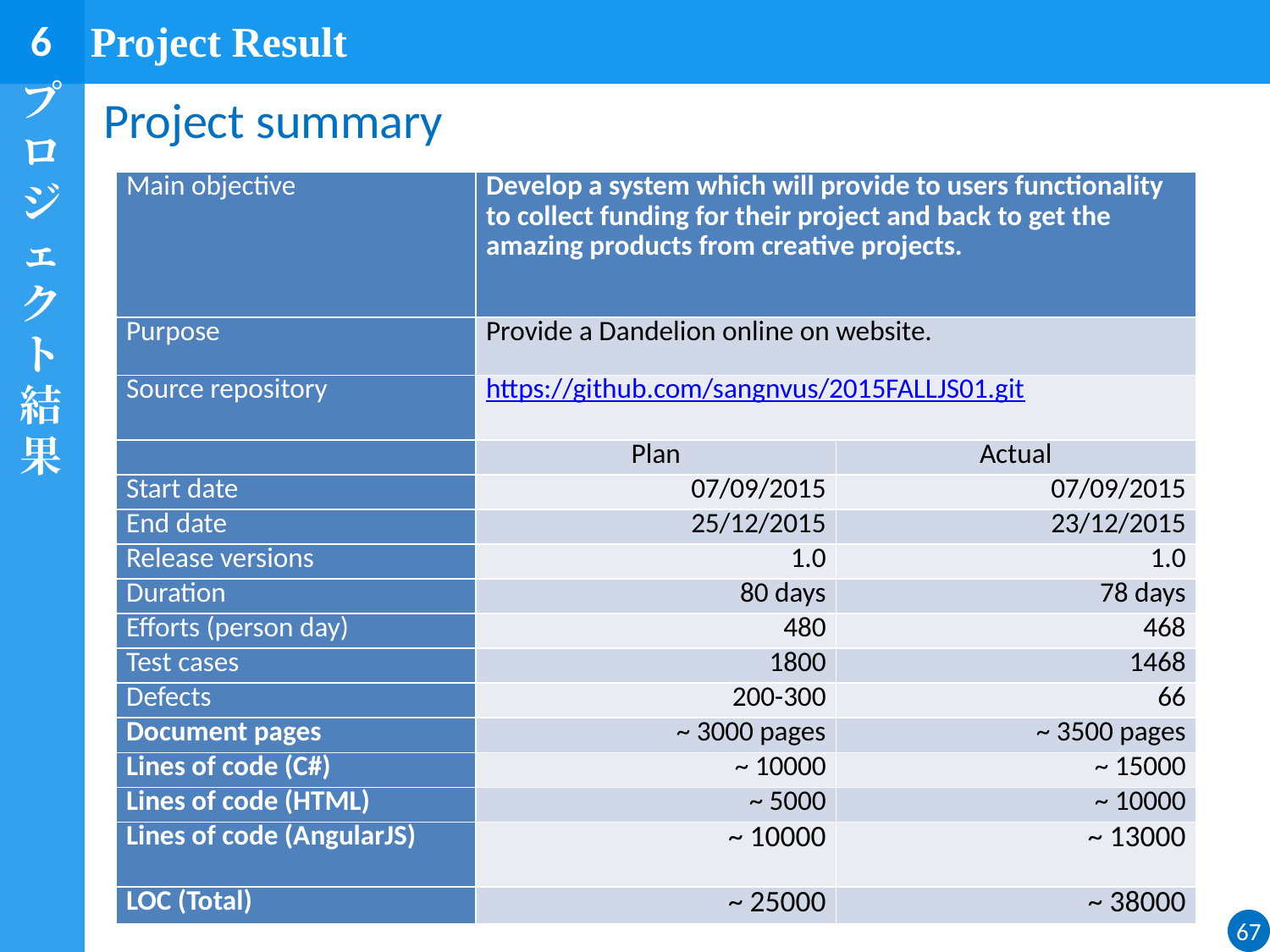

6
Project Result
プロジェクト結果
Project summary
| Main objective | Develop a system which will provide to users functionality to collect funding for their project and back to get the amazing products from creative projects. |  |
| --- | --- | --- |
| Purpose | Provide a Dandelion online on website. |  |
| Source repository | https://github.com/sangnvus/2015FALLJS01.git |  |
|  | Plan | Actual |
| Start date | 07/09/2015 | 07/09/2015 |
| End date | 25/12/2015 | 23/12/2015 |
| Release versions | 1.0 | 1.0 |
| Duration | 80 days | 78 days |
| Efforts (person day) | 480 | 468 |
| Test cases | 1800 | 1468 |
| Defects | 200-300 | 66 |
| Document pages | ~ 3000 pages | ~ 3500 pages |
| Lines of code (C#) | ~ 10000 | ~ 15000 |
| Lines of code (HTML) | ~ 5000 | ~ 10000 |
| Lines of code (AngularJS) | ~ 10000 | ~ 13000 |
| LOC (Total) | ~ 25000 | ~ 38000 |
67